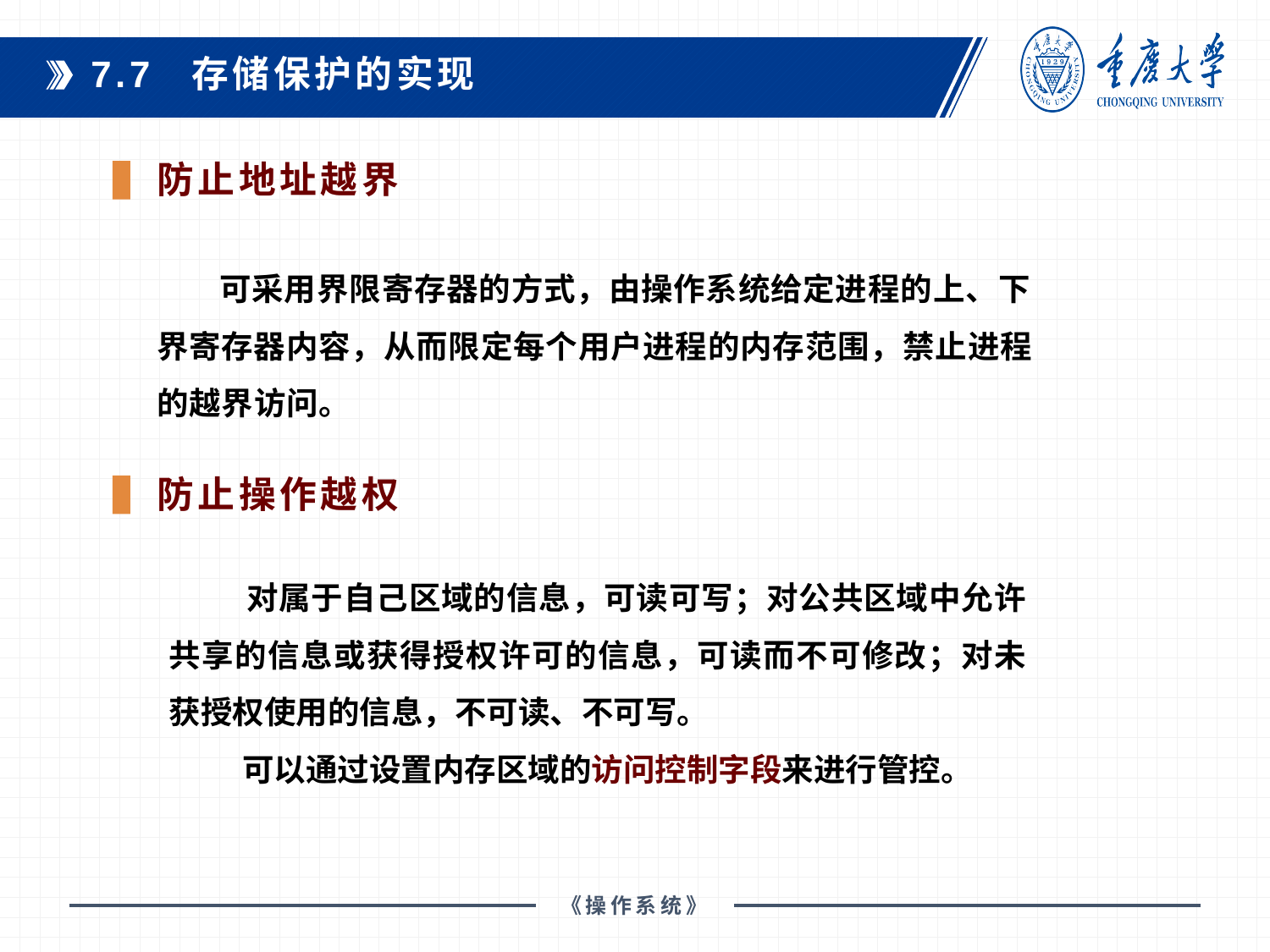

7.7  存储保护的实现

防止地址越界

       可采用界限寄存器的方式，由操作系统给定进程的上、下界寄存器内容，从而限定每个用户进程的内存范围，禁止进程的越界访问。

防止操作越权

    对属于自己区域的信息，可读可写；对公共区域中允许共享的信息或获得授权许可的信息，可读而不可修改；对未获授权使用的信息，不可读、不可写。
    可以通过设置内存区域的访问控制字段来进行管控。